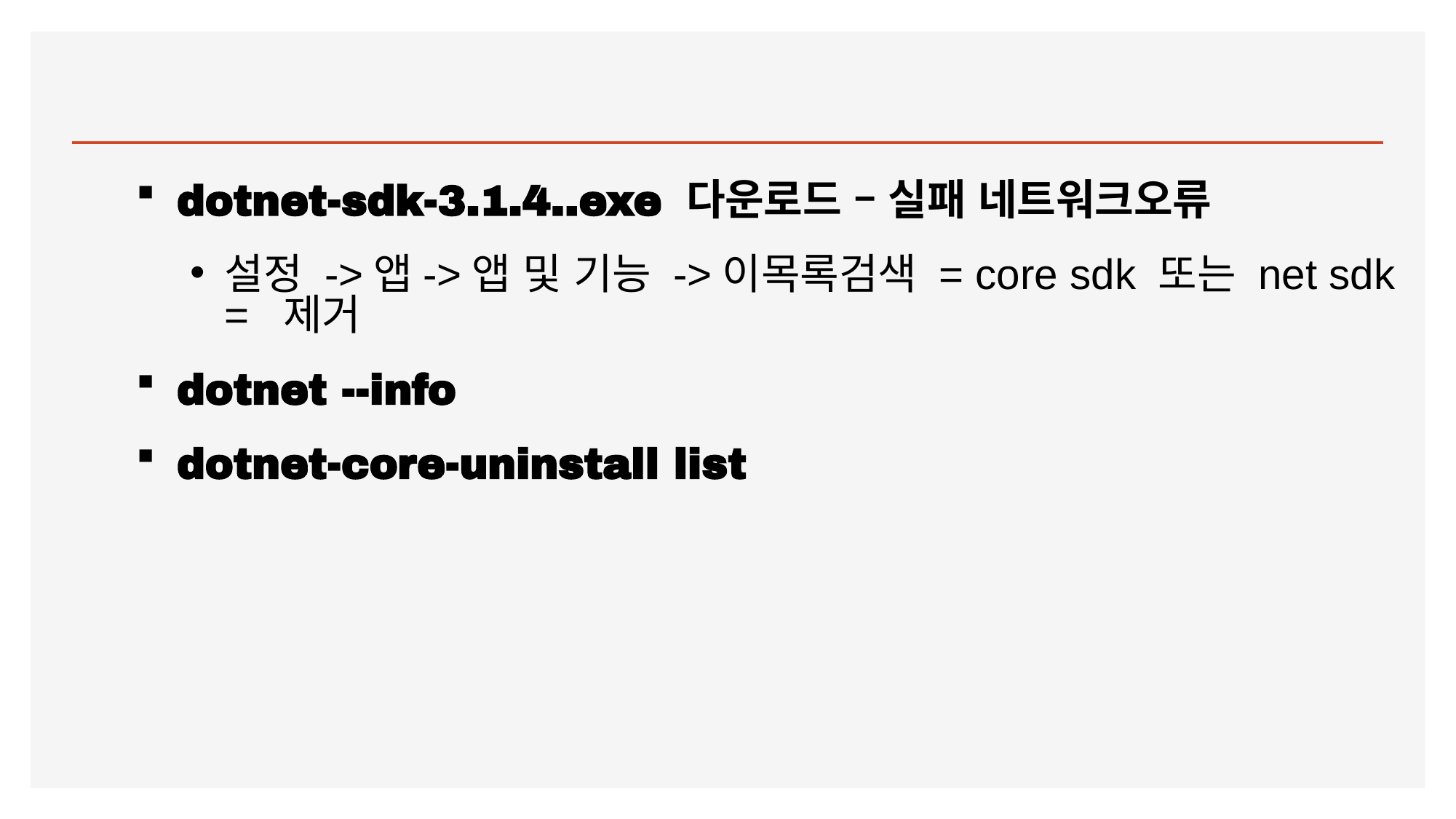

#
dotnet-sdk-3.1.4..exe 다운로드 – 실패 네트워크오류
설정 ->앱->앱 및 기능 ->이목록검색 = core sdk 또는 net sdk =  제거
dotnet --info
dotnet-core-uninstall list